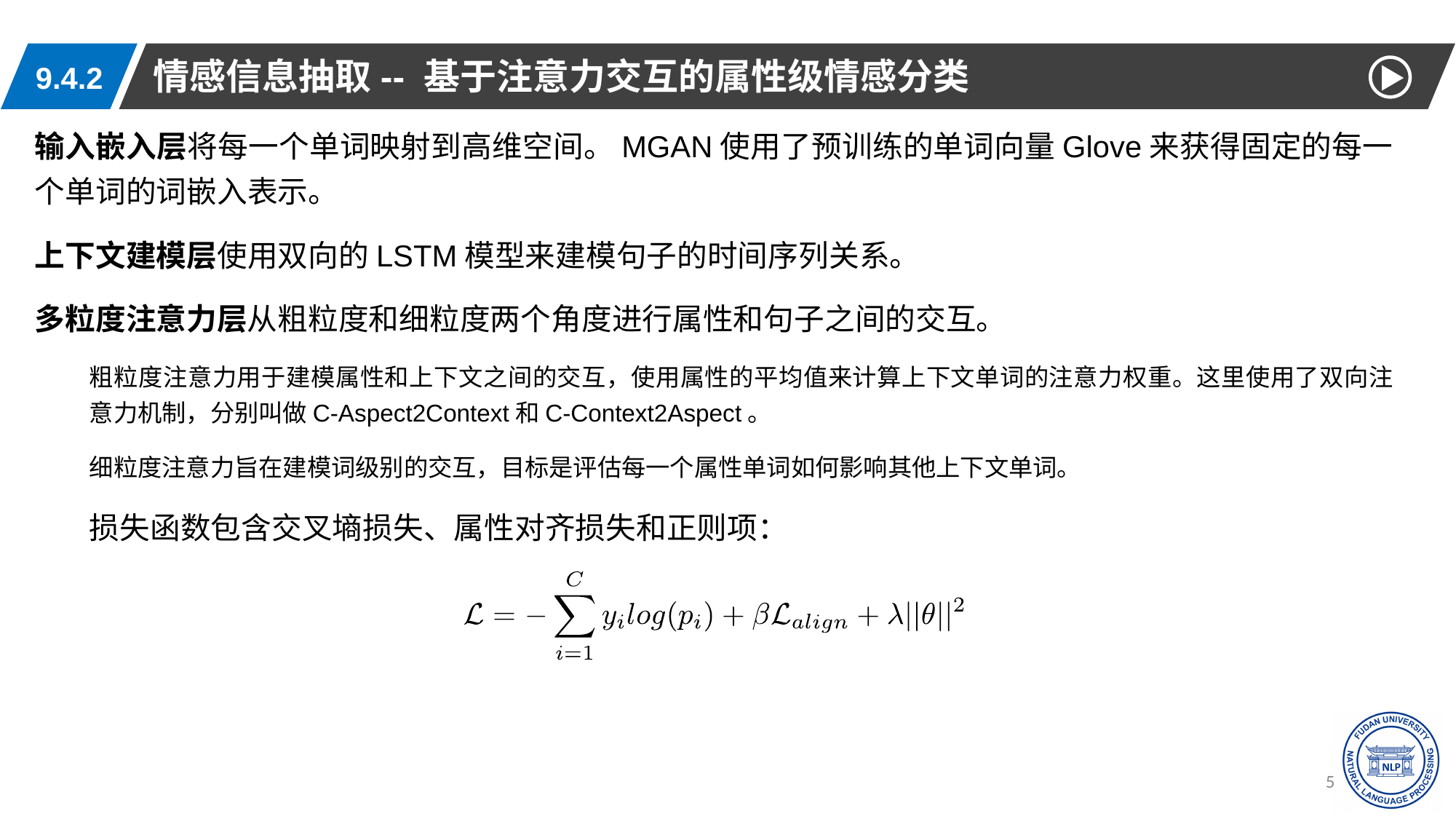

情感信息抽取-- 基于注意力交互的属性级情感分类
9.4.2

输入嵌入层将每一个单词映射到高维空间。MGAN使用了预训练的单词向量Glove来获得固定的每一个单词的词嵌入表示。
上下文建模层使用双向的LSTM模型来建模句子的时间序列关系。
多粒度注意力层从粗粒度和细粒度两个角度进行属性和句子之间的交互。
粗粒度注意力用于建模属性和上下文之间的交互，使用属性的平均值来计算上下文单词的注意力权重。这里使用了双向注意力机制，分别叫做C-Aspect2Context和C-Context2Aspect。
细粒度注意力旨在建模词级别的交互，目标是评估每一个属性单词如何影响其他上下文单词。
损失函数包含交叉墒损失、属性对齐损失和正则项：

55